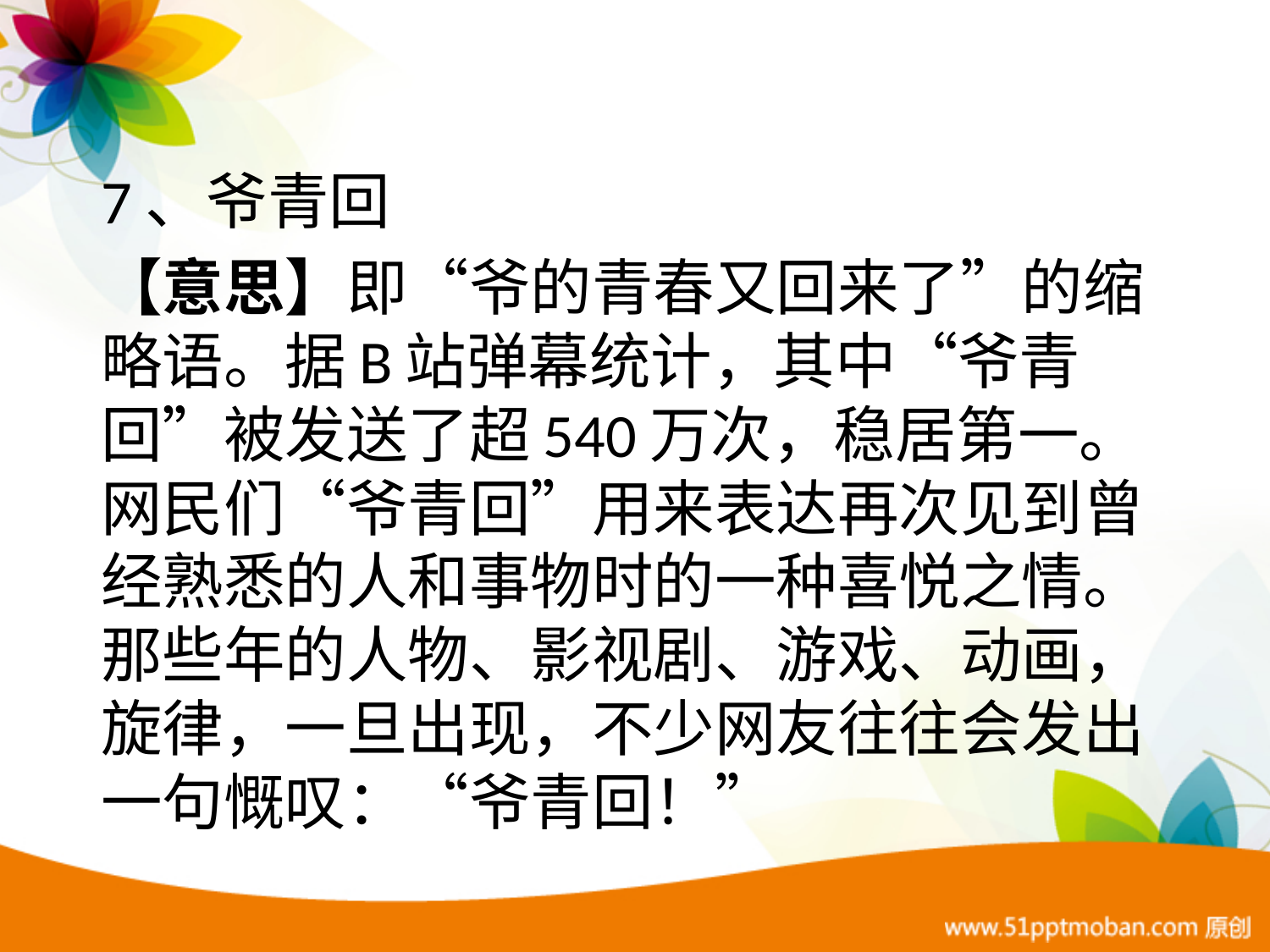

7、爷青回
【意思】即“爷的青春又回来了”的缩略语。据B站弹幕统计，其中“爷青回”被发送了超540万次，稳居第一。网民们“爷青回”用来表达再次见到曾经熟悉的人和事物时的一种喜悦之情。那些年的人物、影视剧、游戏、动画，旋律，一旦出现，不少网友往往会发出一句慨叹：“爷青回！”